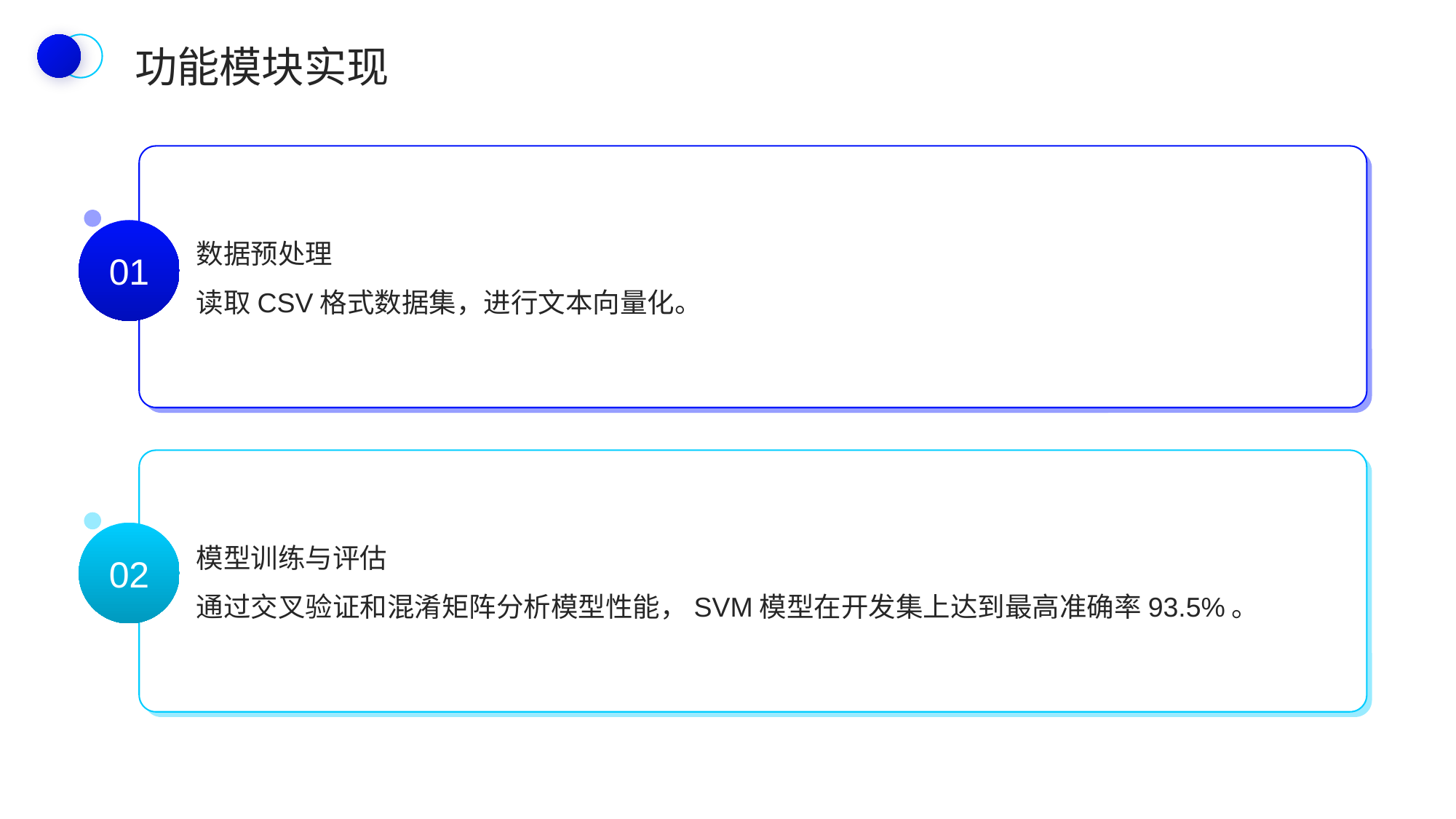

功能模块实现

数据预处理
读取CSV格式数据集，进行文本向量化。

01

模型训练与评估
通过交叉验证和混淆矩阵分析模型性能，SVM模型在开发集上达到最高准确率93.5%。

02